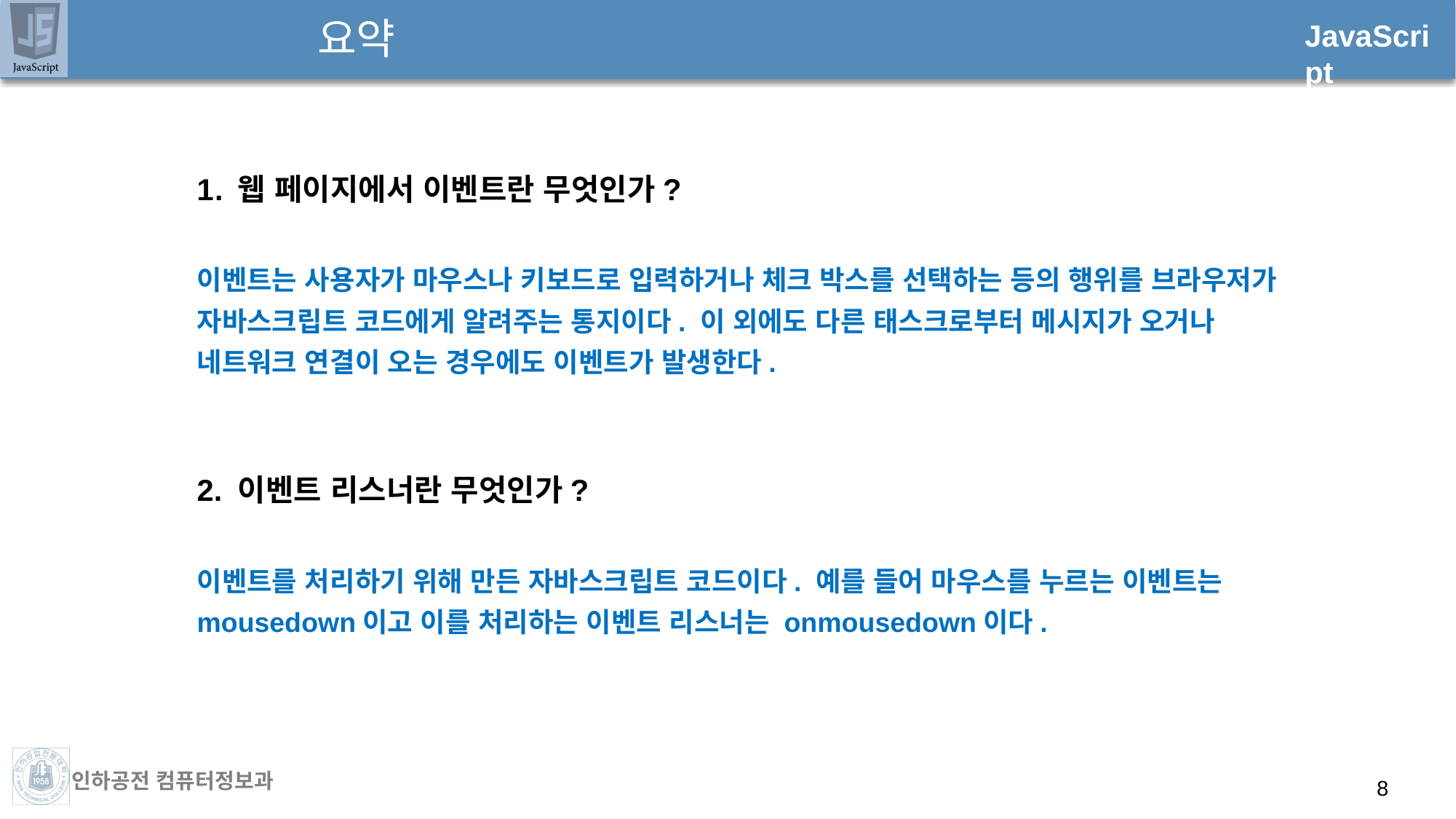

# 요약
웹 페이지에서 이벤트란 무엇인가?

이벤트는 사용자가 마우스나 키보드로 입력하거나 체크 박스를 선택하는 등의 행위를 브라우저가 자바스크립트 코드에게 알려주는 통지이다. 이 외에도 다른 태스크로부터 메시지가 오거나 네트워크 연결이 오는 경우에도 이벤트가 발생한다.
2. 이벤트 리스너란 무엇인가?

이벤트를 처리하기 위해 만든 자바스크립트 코드이다. 예를 들어 마우스를 누르는 이벤트는 mousedown이고 이를 처리하는 이벤트 리스너는 onmousedown이다.